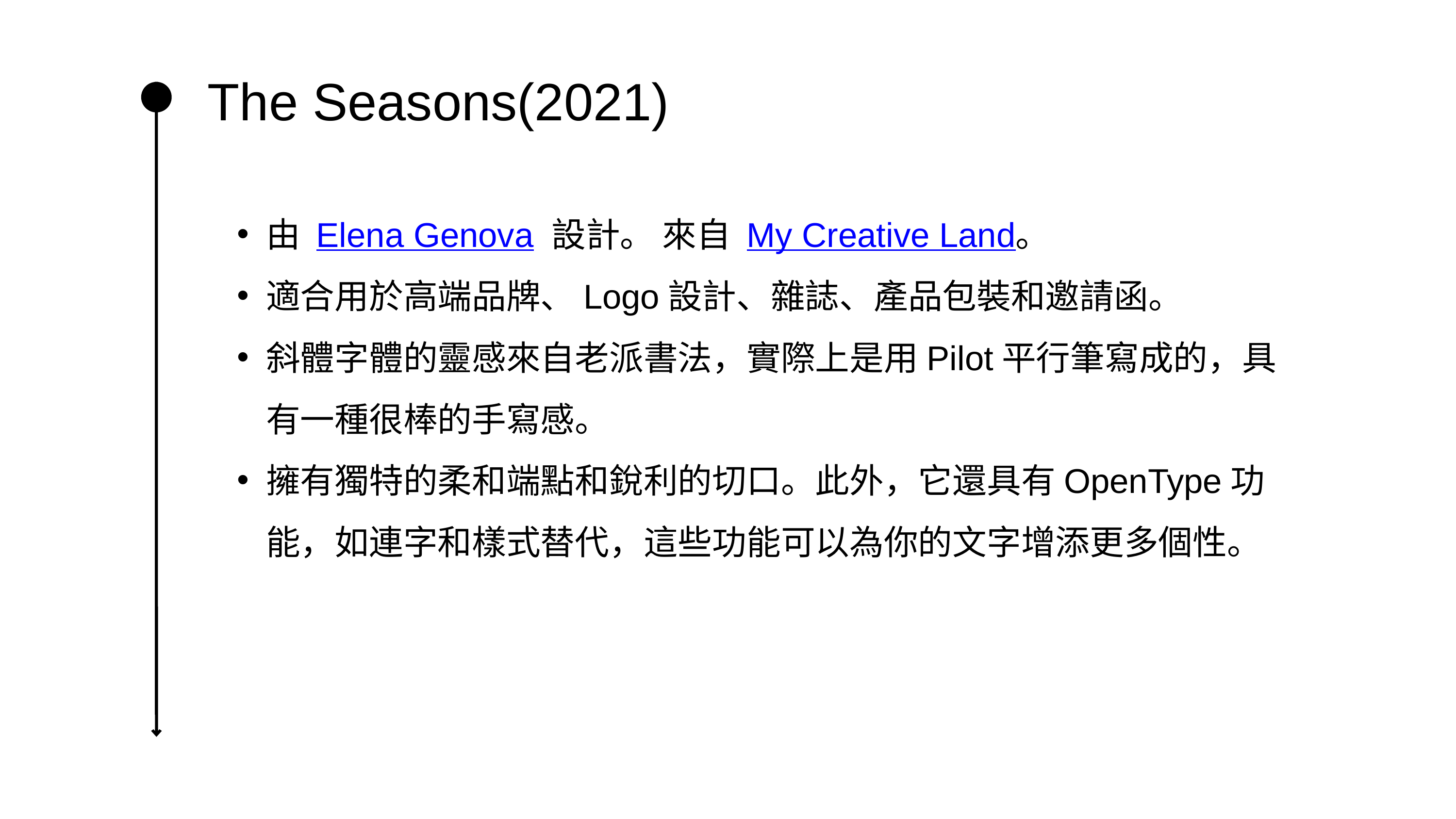

The Seasons(2021)

由 Elena Genova 設計。 來自 My Creative Land。
適合用於高端品牌、Logo設計、雜誌、產品包裝和邀請函。
斜體字體的靈感來自老派書法，實際上是用Pilot平行筆寫成的，具有一種很棒的手寫感。
擁有獨特的柔和端點和銳利的切口。此外，它還具有OpenType功能，如連字和樣式替代，這些功能可以為你的文字增添更多個性。